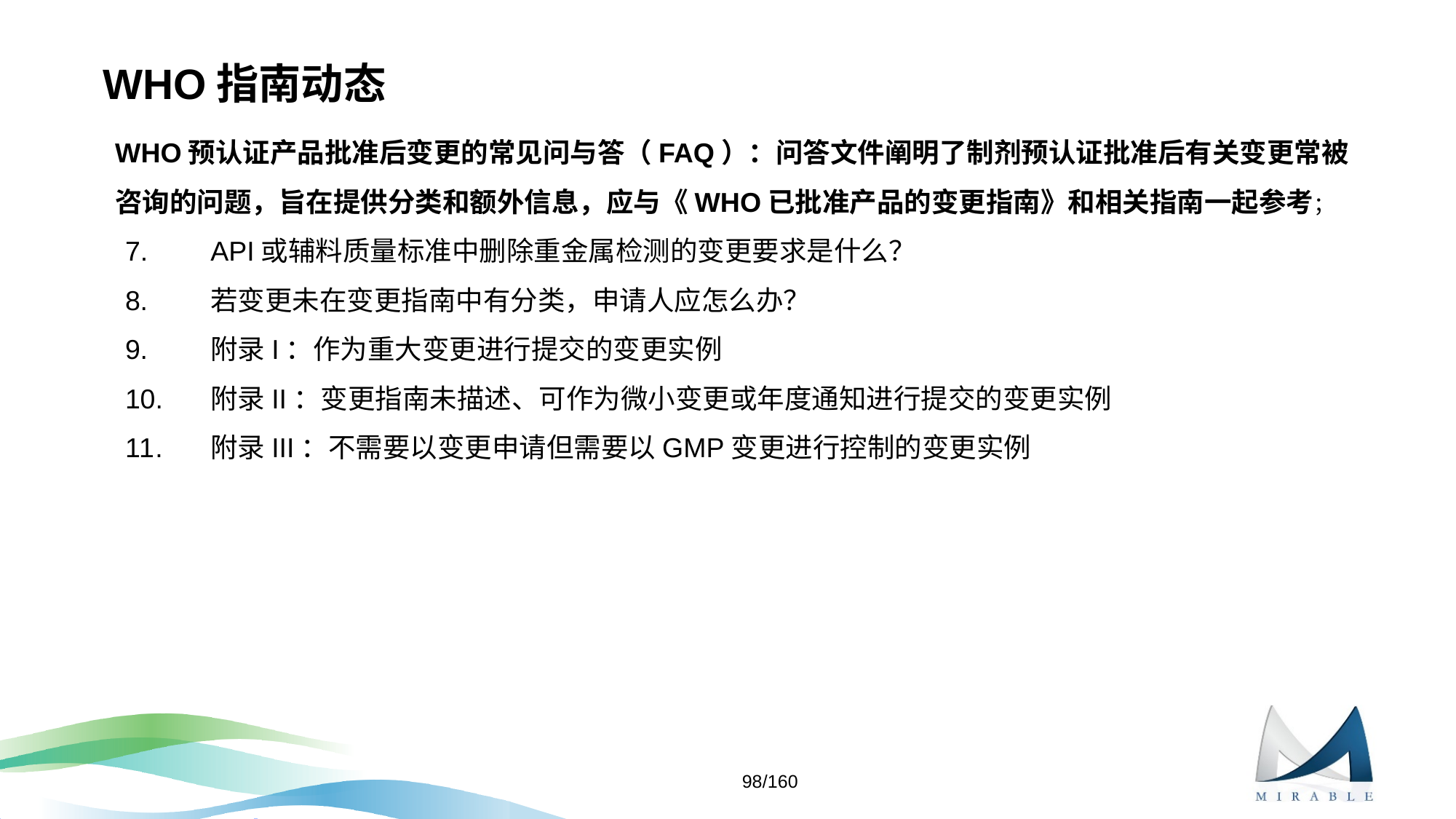

# WHO指南动态
WHO预认证产品批准后变更的常见问与答（FAQ）：问答文件阐明了制剂预认证批准后有关变更常被咨询的问题，旨在提供分类和额外信息，应与《WHO已批准产品的变更指南》和相关指南一起参考；
API或辅料质量标准中删除重金属检测的变更要求是什么？
若变更未在变更指南中有分类，申请人应怎么办？
附录I：作为重大变更进行提交的变更实例
附录II：变更指南未描述、可作为微小变更或年度通知进行提交的变更实例
附录III：不需要以变更申请但需要以GMP变更进行控制的变更实例

98/160